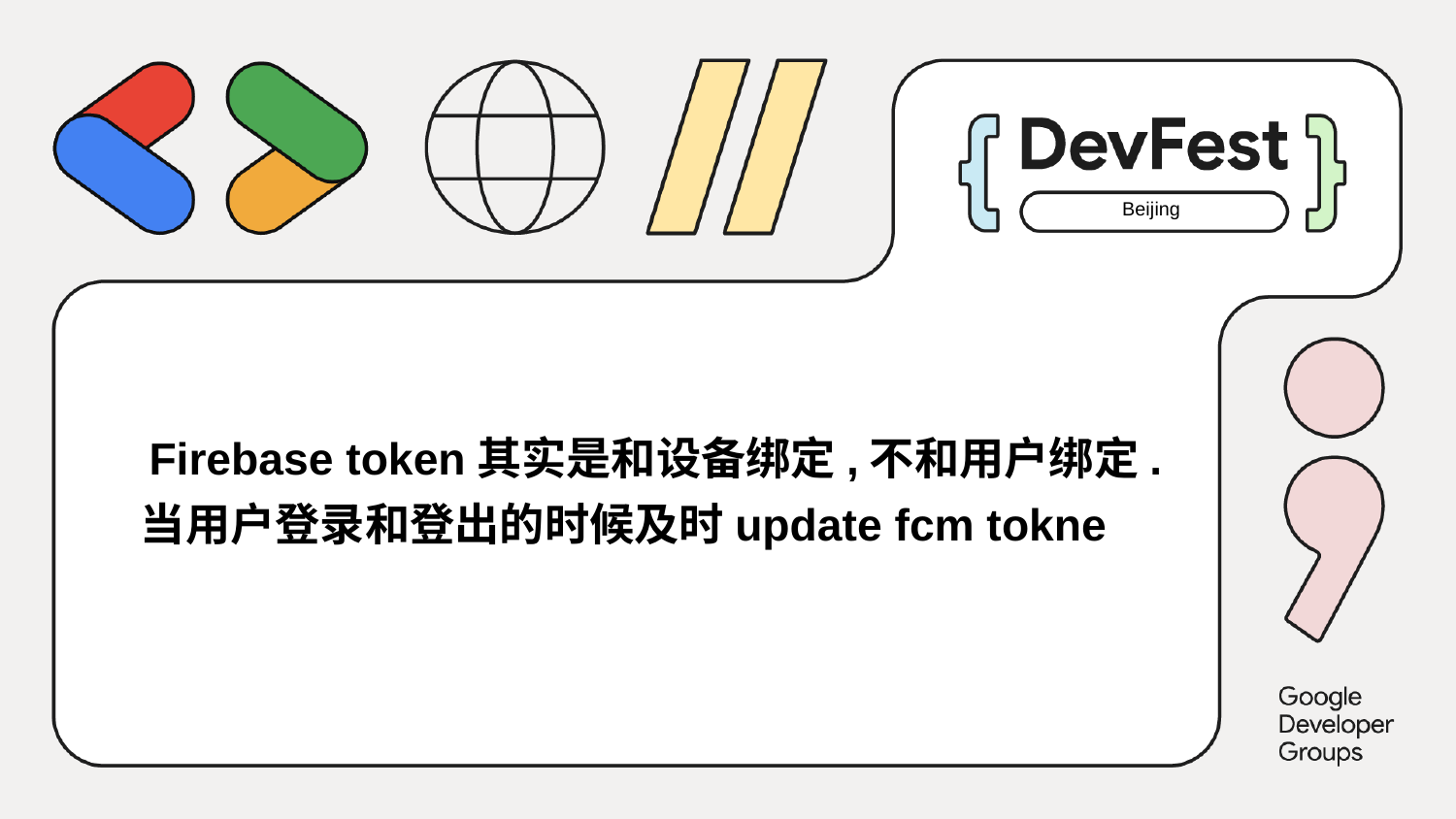

Beijing
# Firebase token其实是和设备绑定,不和用户绑定. 当用户登录和登出的时候及时update fcm tokne